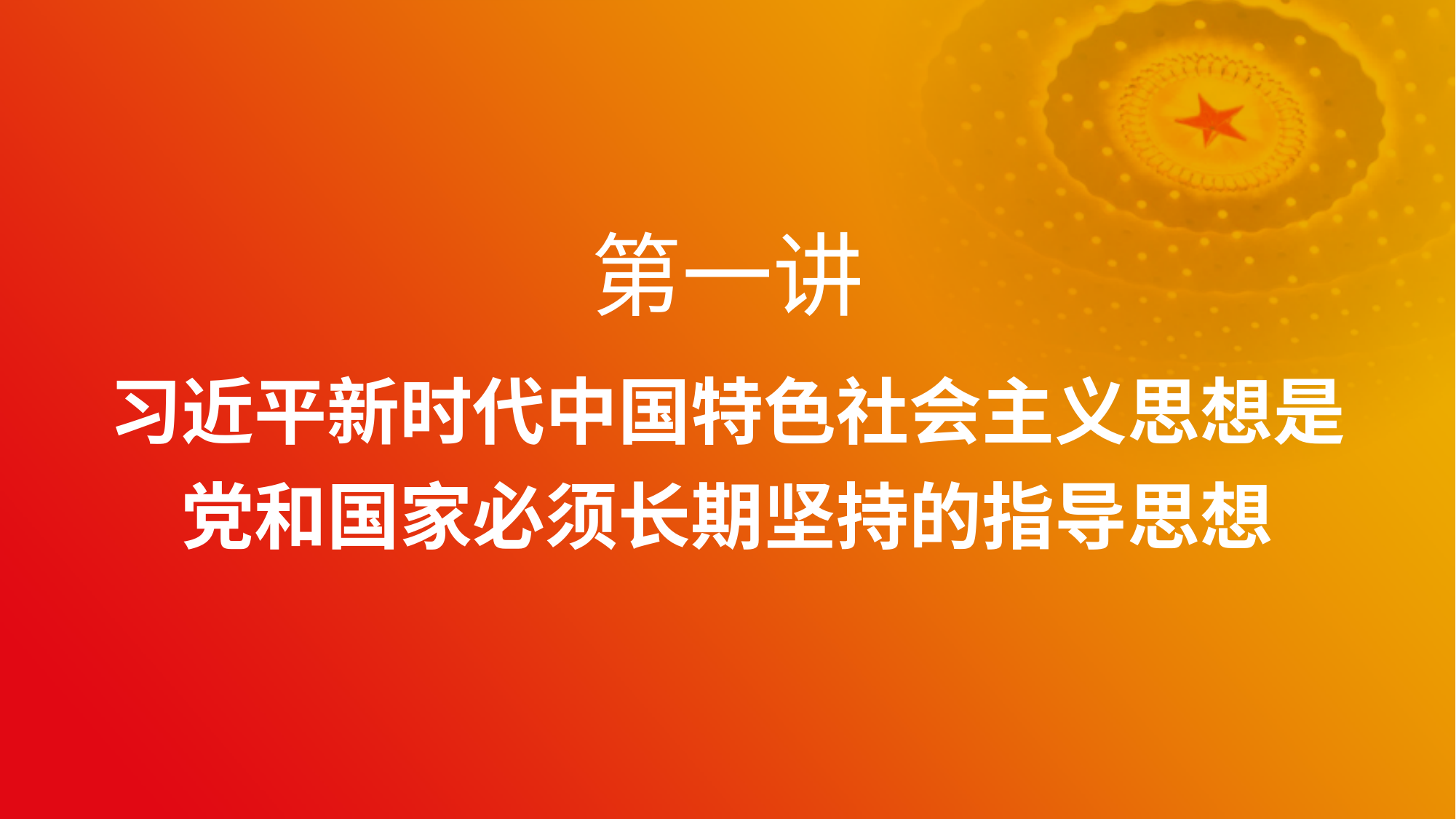

第一讲
习近平新时代中国特色社会主义思想是
党和国家必须长期坚持的指导思想